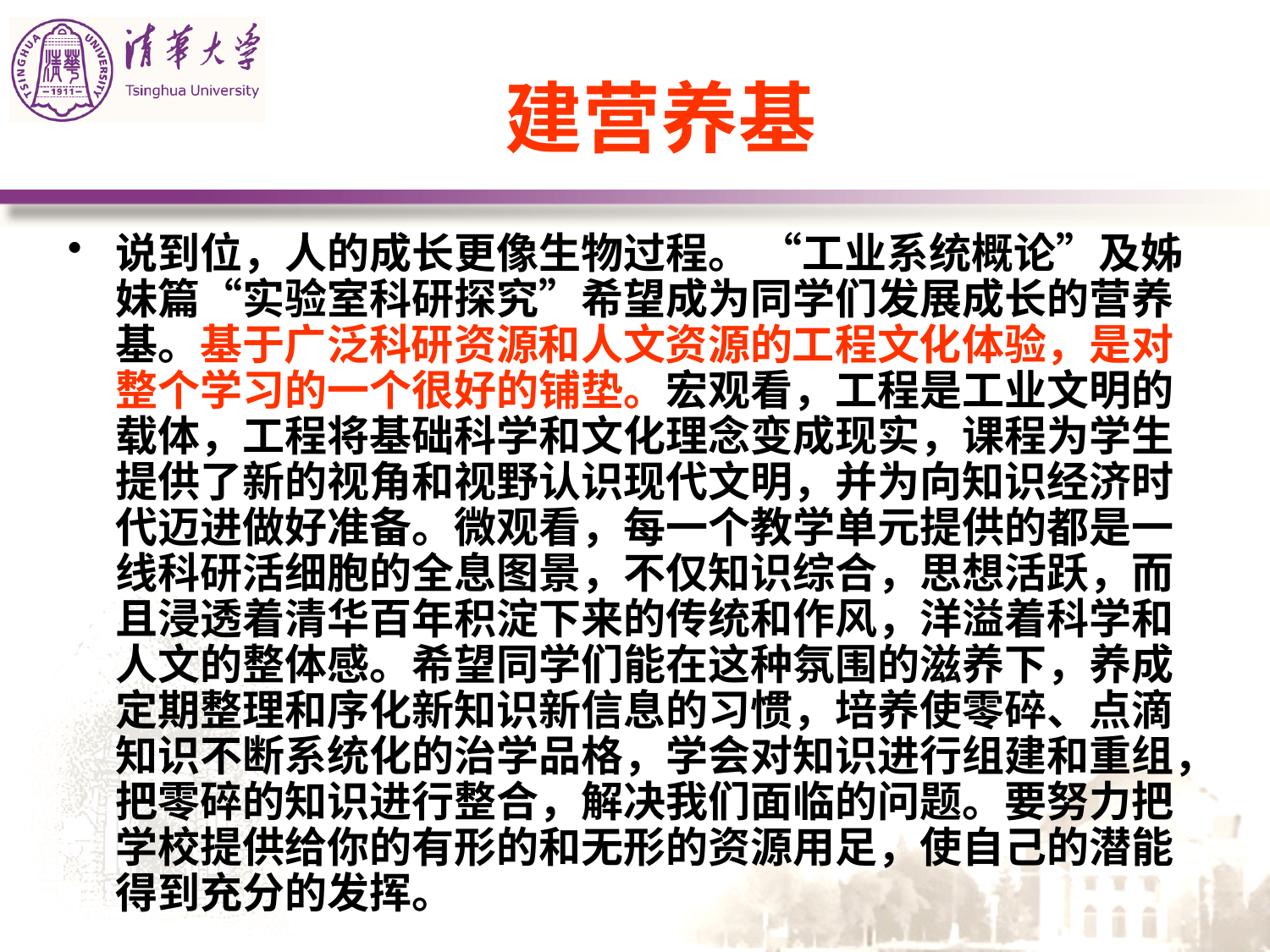

# 建营养基
说到位，人的成长更像生物过程。 “工业系统概论”及姊妹篇“实验室科研探究”希望成为同学们发展成长的营养基。基于广泛科研资源和人文资源的工程文化体验，是对整个学习的一个很好的铺垫。宏观看，工程是工业文明的载体，工程将基础科学和文化理念变成现实，课程为学生提供了新的视角和视野认识现代文明，并为向知识经济时代迈进做好准备。微观看，每一个教学单元提供的都是一线科研活细胞的全息图景，不仅知识综合，思想活跃，而且浸透着清华百年积淀下来的传统和作风，洋溢着科学和人文的整体感。希望同学们能在这种氛围的滋养下，养成定期整理和序化新知识新信息的习惯，培养使零碎、点滴知识不断系统化的治学品格，学会对知识进行组建和重组，把零碎的知识进行整合，解决我们面临的问题。要努力把学校提供给你的有形的和无形的资源用足，使自己的潜能得到充分的发挥。